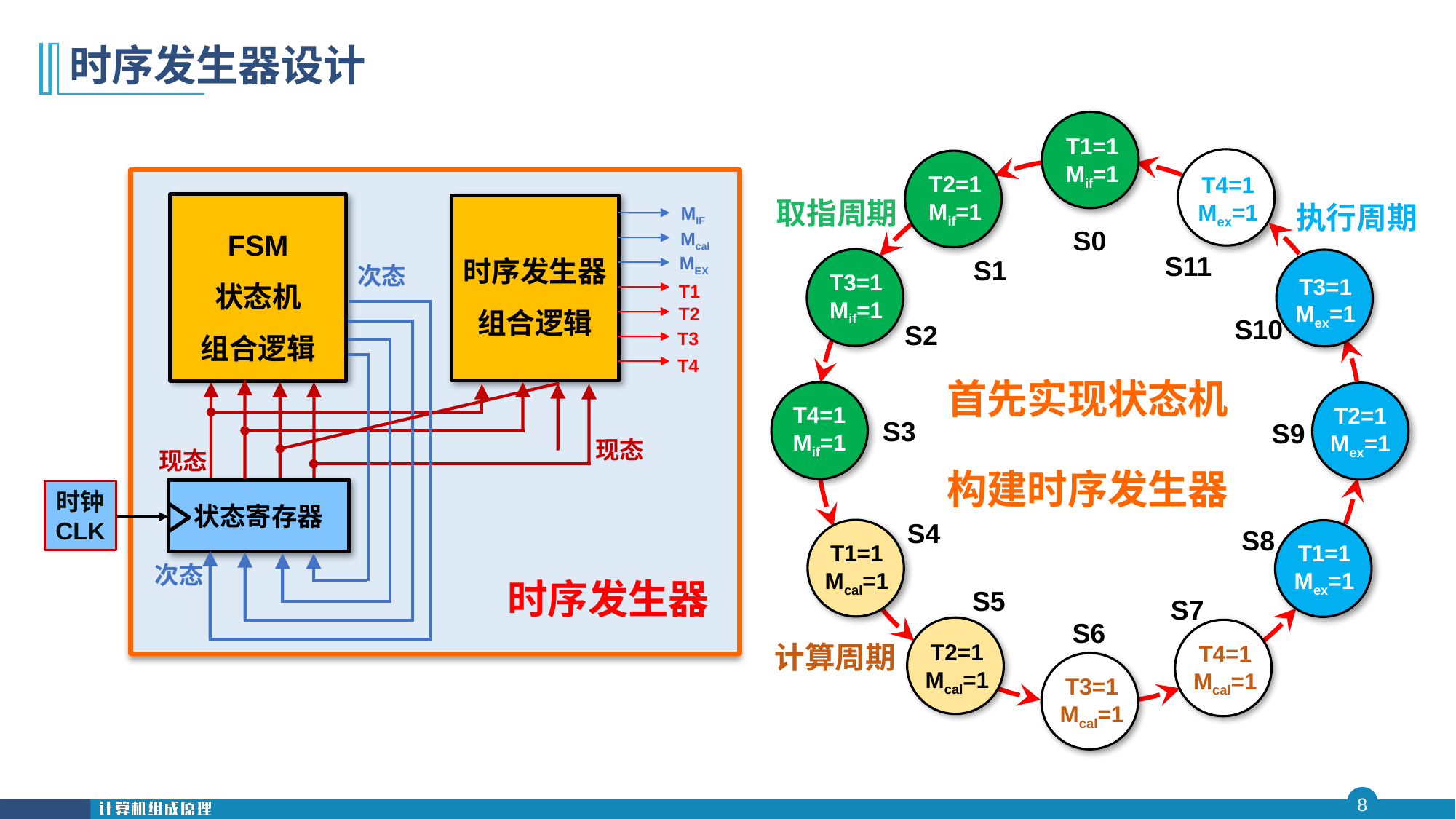

# 时序发生器设计

T1=1
Mif=1
S0

T4=1
Mex=1
S11

T2=1
Mif=1
S1

FSM
状态机
组合逻辑
时序发生器
组合逻辑

MIF

Mcal

MEX

T1

T2

T3

T4
次态

现态

现态

状态寄存器
时钟
CLK

次态
时序发生器
取指周期
执行周期

T3=1
Mif=1
S2

T3=1
Mex=1
S10
首先实现状态机
构建时序发生器

T4=1
Mif=1
S3

T2=1
Mex=1
S9
S4

T1=1
Mcal=1
S8

T1=1
Mex=1
S5

T2=1
Mcal=1
S7

T4=1
Mcal=1
S6

T3=1
Mcal=1
计算周期